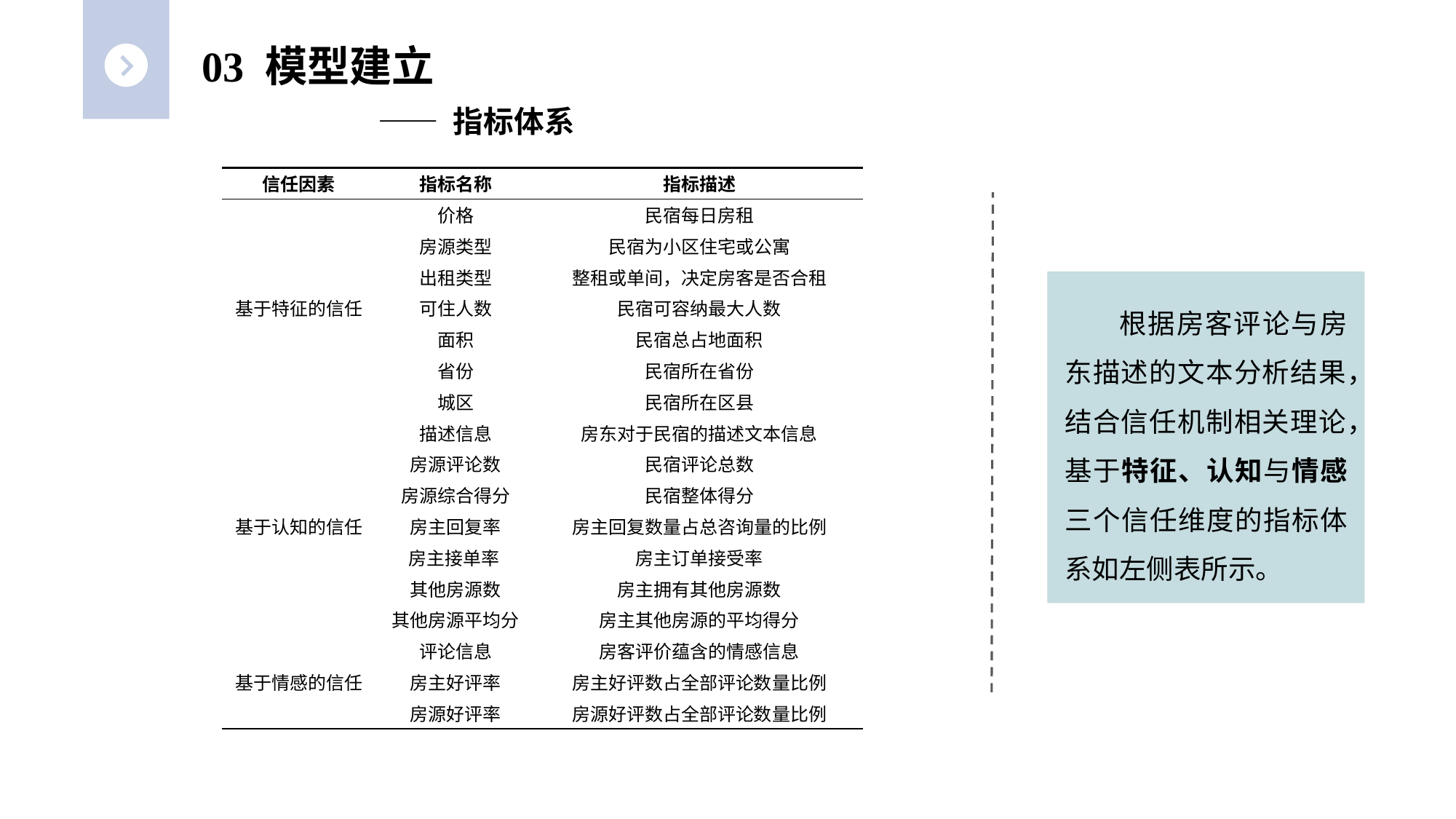

03 模型建立
	       —— 指标体系

| 信任因素 | 指标名称 | 指标描述 |
| --- | --- | --- |
| 基于特征的信任 | 价格 | 民宿每日房租 |
|  | 房源类型 | 民宿为小区住宅或公寓 |
|  | 出租类型 | 整租或单间，决定房客是否合租 |
|  | 可住人数 | 民宿可容纳最大人数 |
|  | 面积 | 民宿总占地面积 |
|  | 省份 | 民宿所在省份 |
|  | 城区 | 民宿所在区县 |
| 基于认知的信任 | 描述信息 | 房东对于民宿的描述文本信息 |
|  | 房源评论数 | 民宿评论总数 |
|  | 房源综合得分 | 民宿整体得分 |
|  | 房主回复率 | 房主回复数量占总咨询量的比例 |
|  | 房主接单率 | 房主订单接受率 |
|  | 其他房源数 | 房主拥有其他房源数 |
|  | 其他房源平均分 | 房主其他房源的平均得分 |
| 基于情感的信任 | 评论信息 | 房客评价蕴含的情感信息 |
|  | 房主好评率 | 房主好评数占全部评论数量比例 |
|  | 房源好评率 | 房源好评数占全部评论数量比例 |

根据房客评论与房东描述的文本分析结果，结合信任机制相关理论，基于特征、认知与情感三个信任维度的指标体系如左侧表所示。